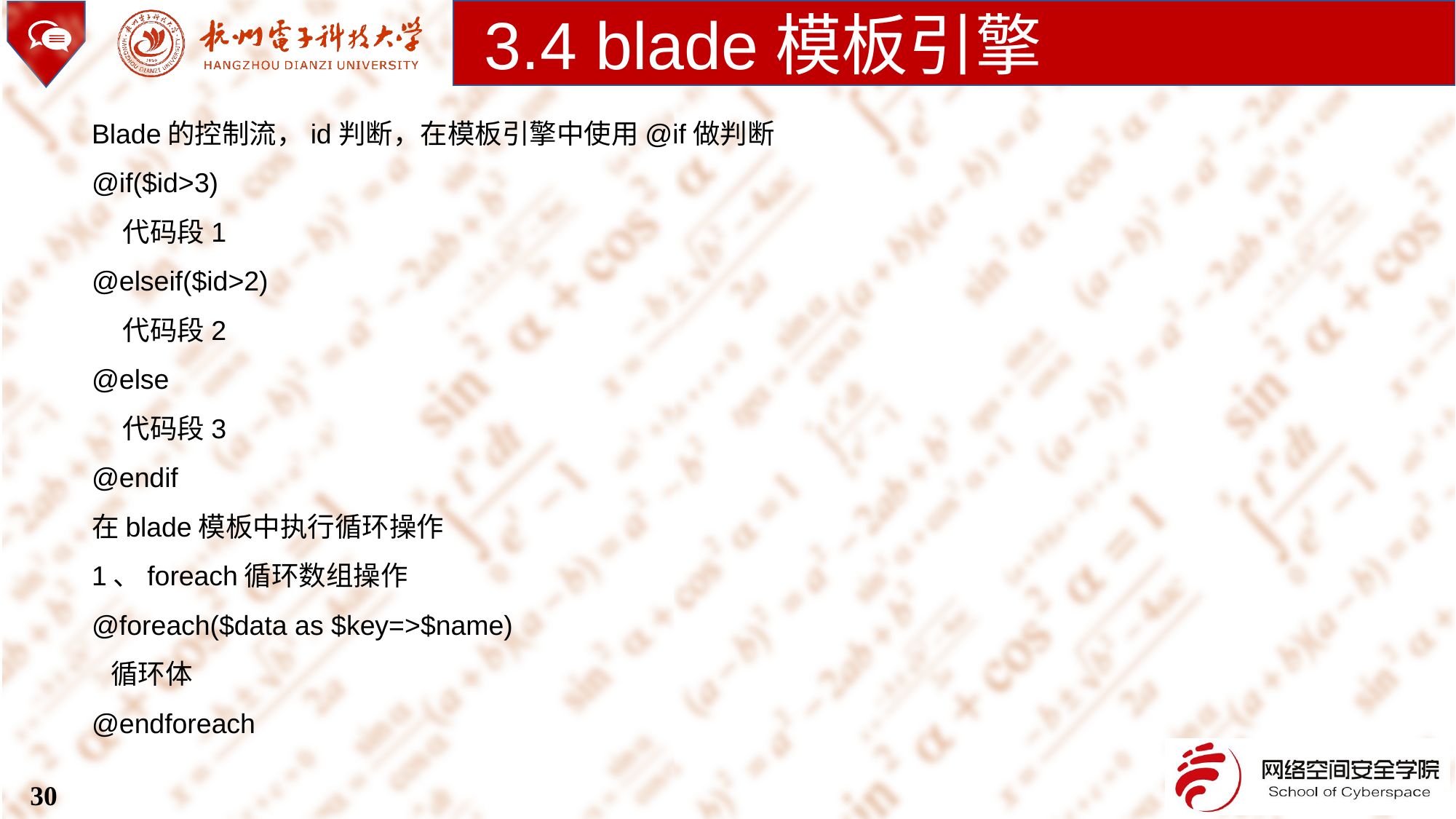

3.4 blade模板引擎
Blade的控制流，id判断，在模板引擎中使用@if做判断
@if($id>3)
    代码段1
@elseif($id>2)
    代码段2
@else
    代码段3
@endif
在blade模板中执行循环操作
1、foreach循环数组操作
@foreach($data as $key=>$name)
  循环体
@endforeach

30